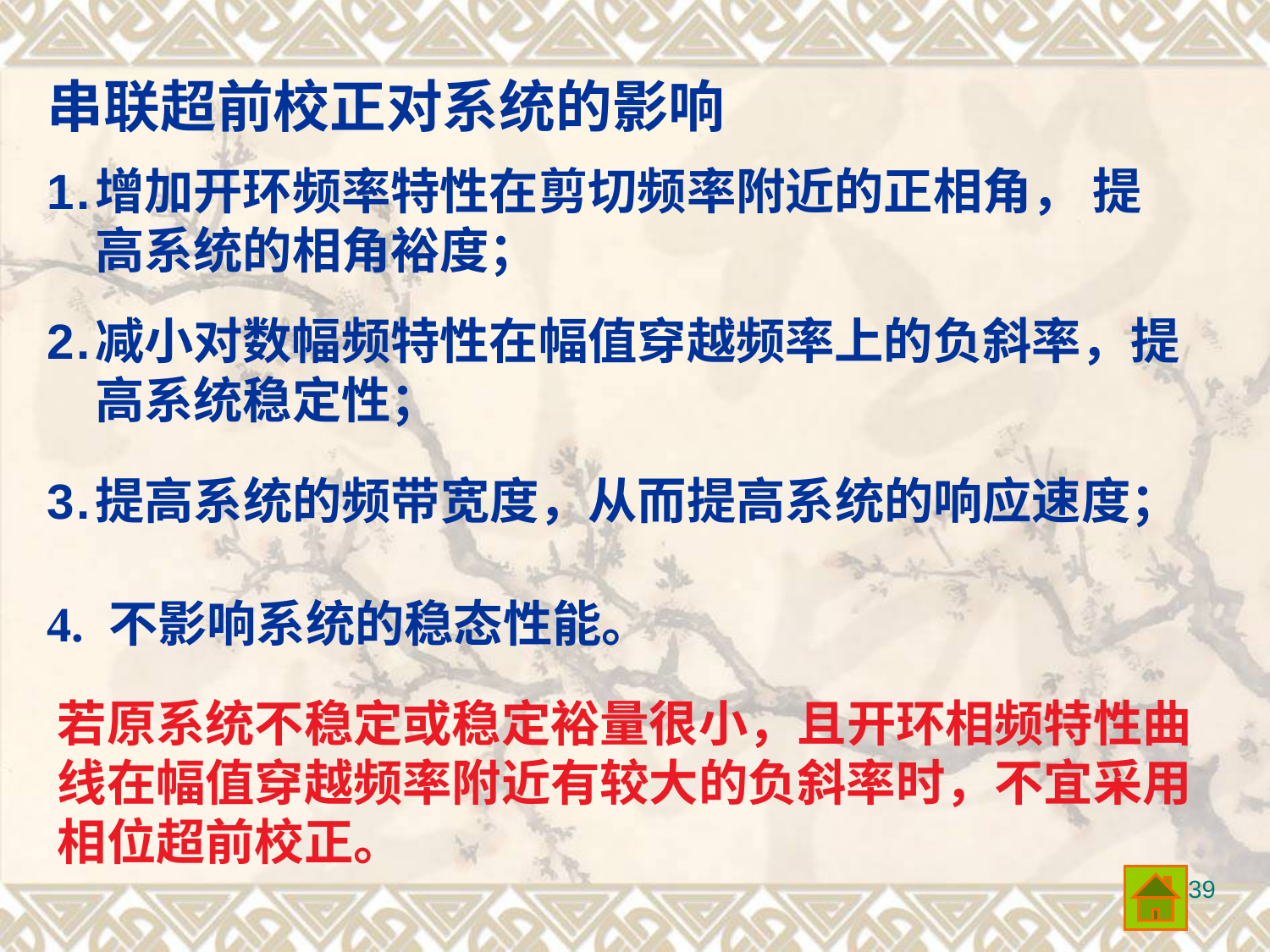

串联超前校正对系统的影响
增加开环频率特性在剪切频率附近的正相角， 提高系统的相角裕度；
减小对数幅频特性在幅值穿越频率上的负斜率，提高系统稳定性；
提高系统的频带宽度，从而提高系统的响应速度；
4. 不影响系统的稳态性能。
若原系统不稳定或稳定裕量很小，且开环相频特性曲线在幅值穿越频率附近有较大的负斜率时，不宜采用相位超前校正。

39